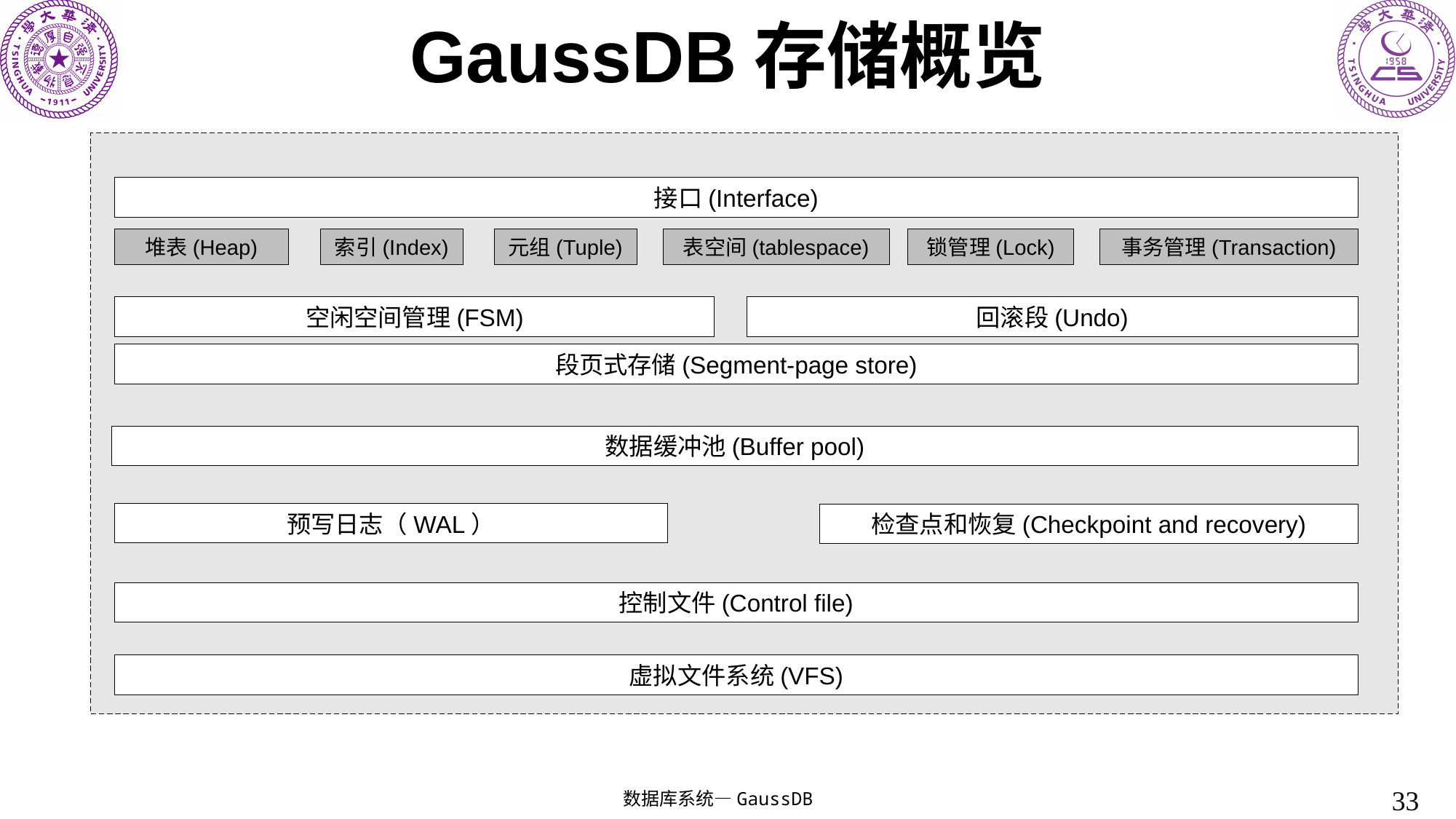

# GaussDB存储概览

接口(Interface)
堆表(Heap)
索引(Index)
元组(Tuple)
表空间(tablespace)
锁管理(Lock)
事务管理(Transaction)
空闲空间管理(FSM)
回滚段(Undo)
段页式存储(Segment-page store)
数据缓冲池(Buffer pool)
预写日志（WAL）
检查点和恢复(Checkpoint and recovery)
控制文件(Control file)
虚拟文件系统(VFS)
33
数据库系统—GaussDB